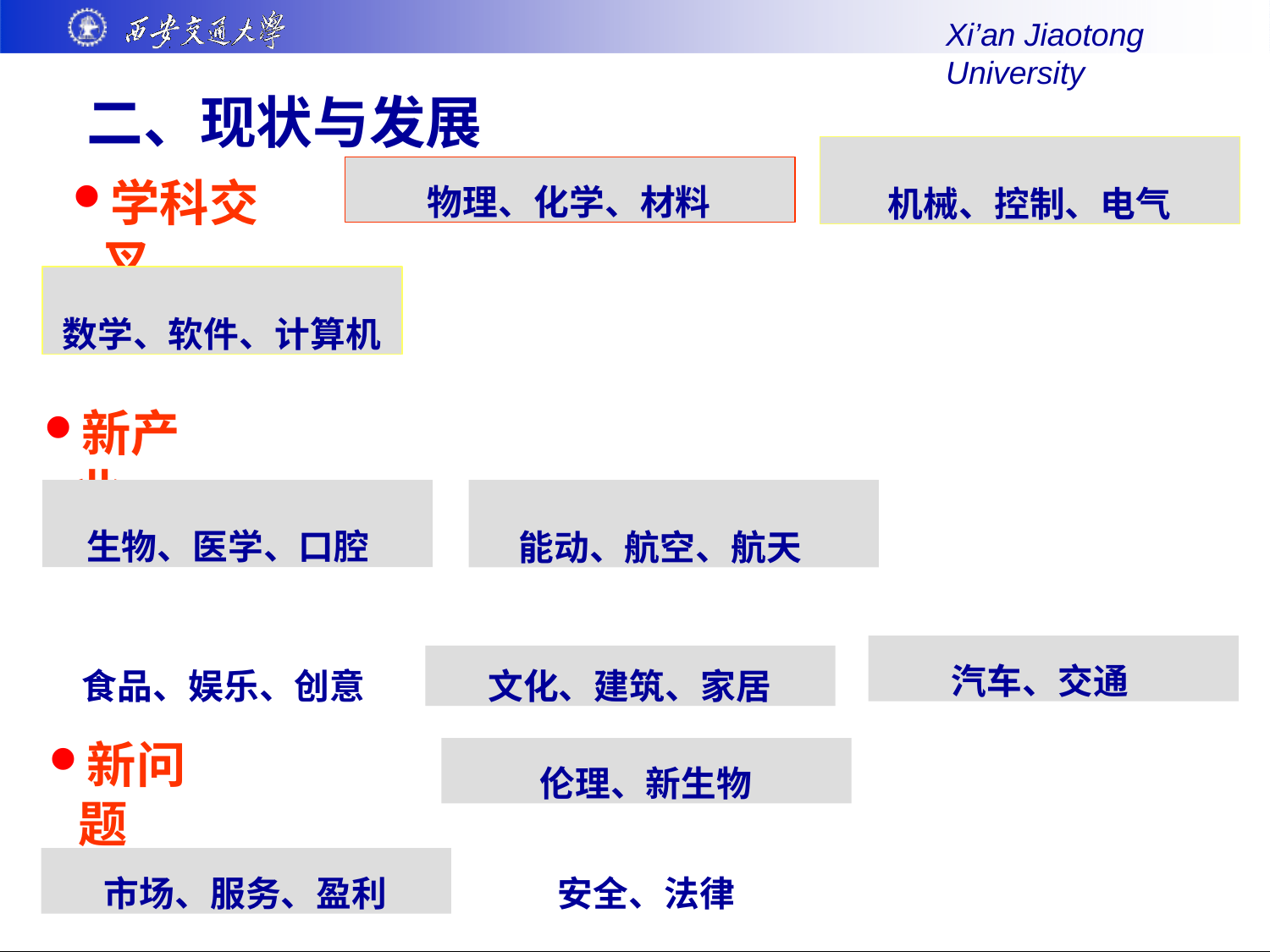

Xi’an Jiaotong University
# 二、现状与发展

机械、控制、电气
物理、化学、材料
学科交叉

数学、软件、计算机
新产业

生物、医学、口腔

能动、航空、航天
汽车、交通
文化、建筑、家居
食品、娱乐、创意
新问题
伦理、新生物
市场、服务、盈利
安全、法律